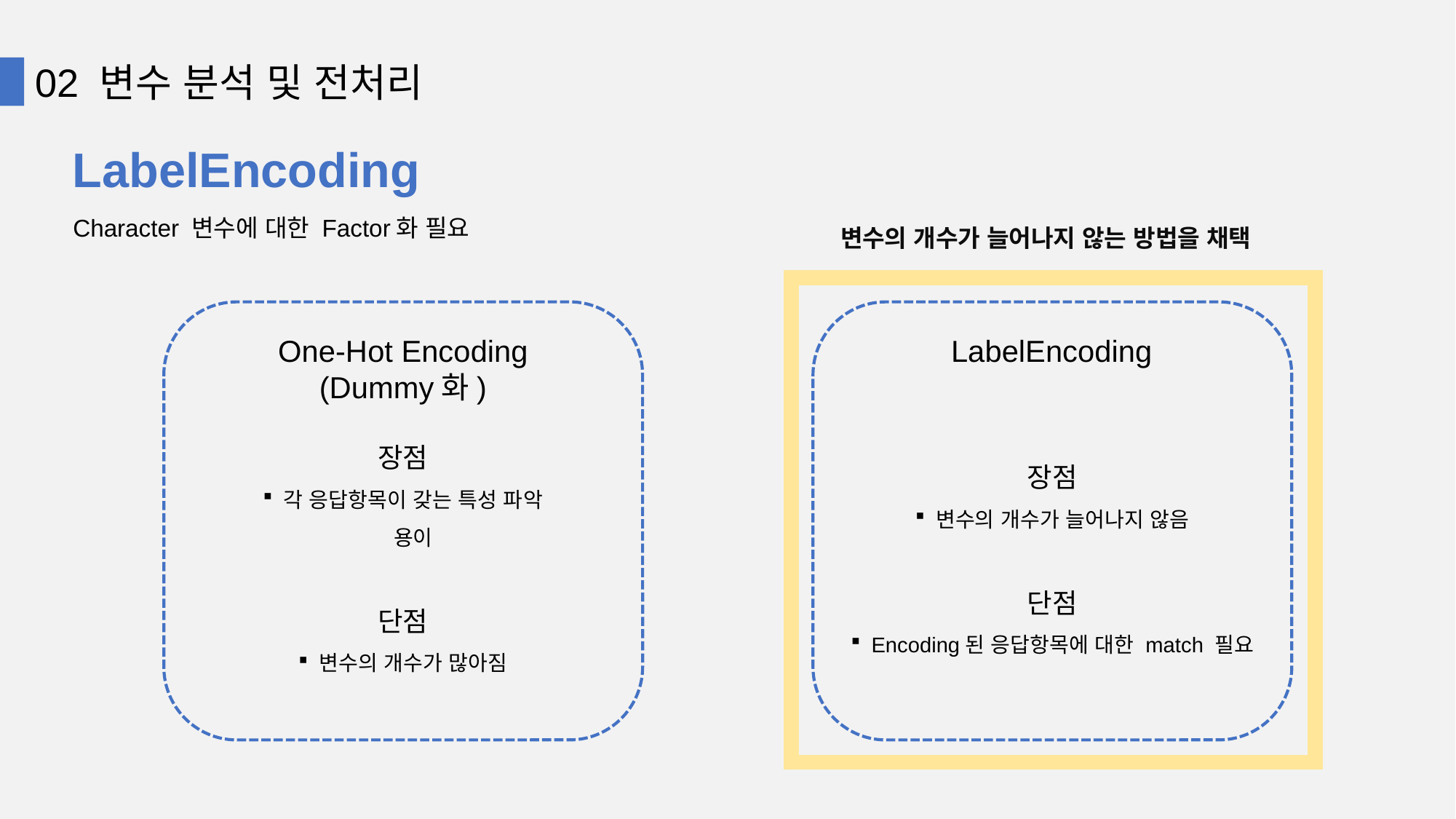

02 변수 분석 및 전처리

LabelEncoding
Character 변수에 대한 Factor화 필요
변수의 개수가 늘어나지 않는 방법을 채택

One-Hot Encoding
(Dummy화)
LabelEncoding
장점
변수의 개수가 늘어나지 않음

단점
Encoding된 응답항목에 대한 match 필요
장점
각 응답항목이 갖는 특성 파악 용이

단점
변수의 개수가 많아짐